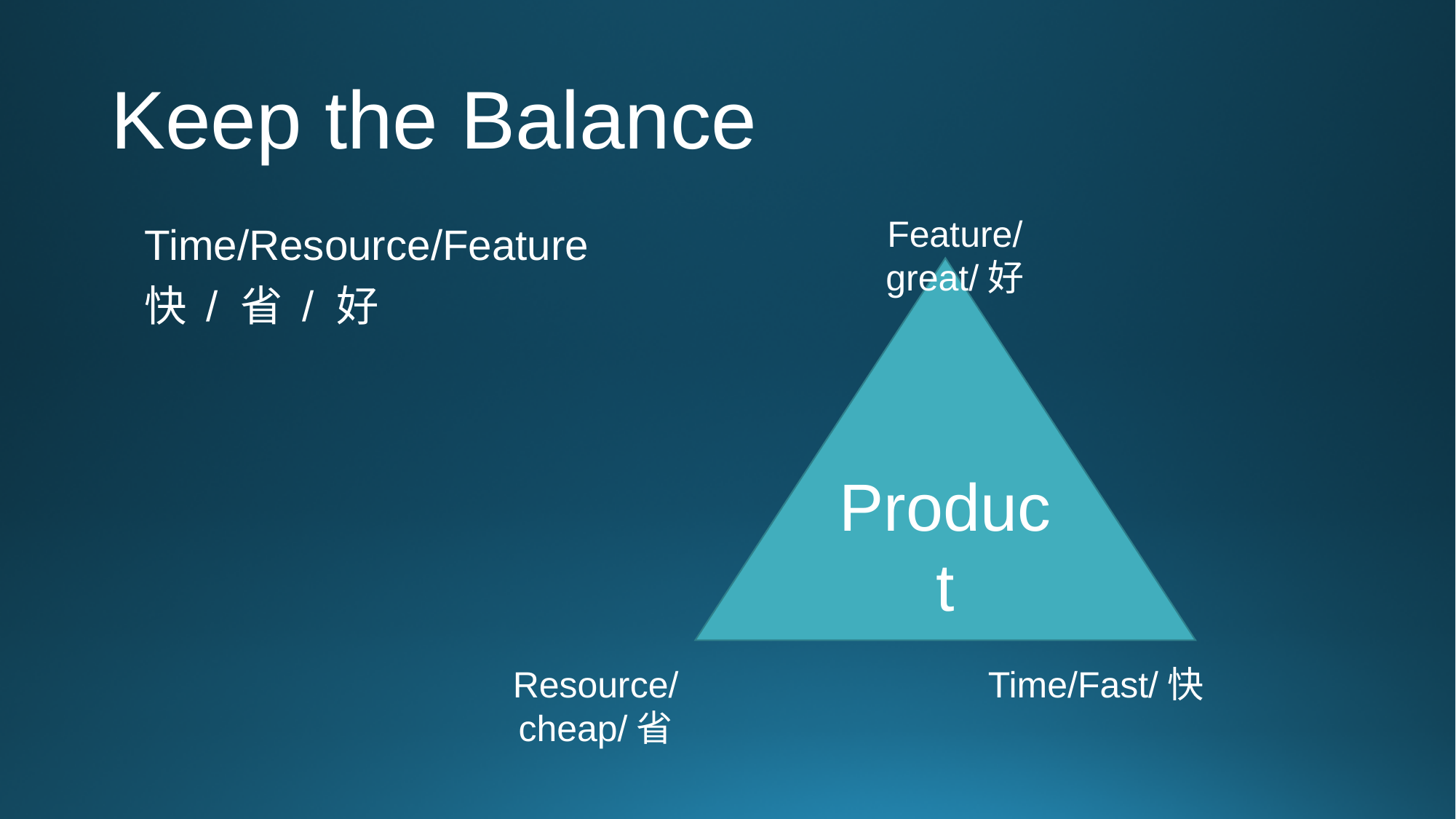

# Keep the Balance
Feature/great/好
Time/Resource/Feature
快 / 省 / 好
Product
Resource/cheap/省
Time/Fast/快